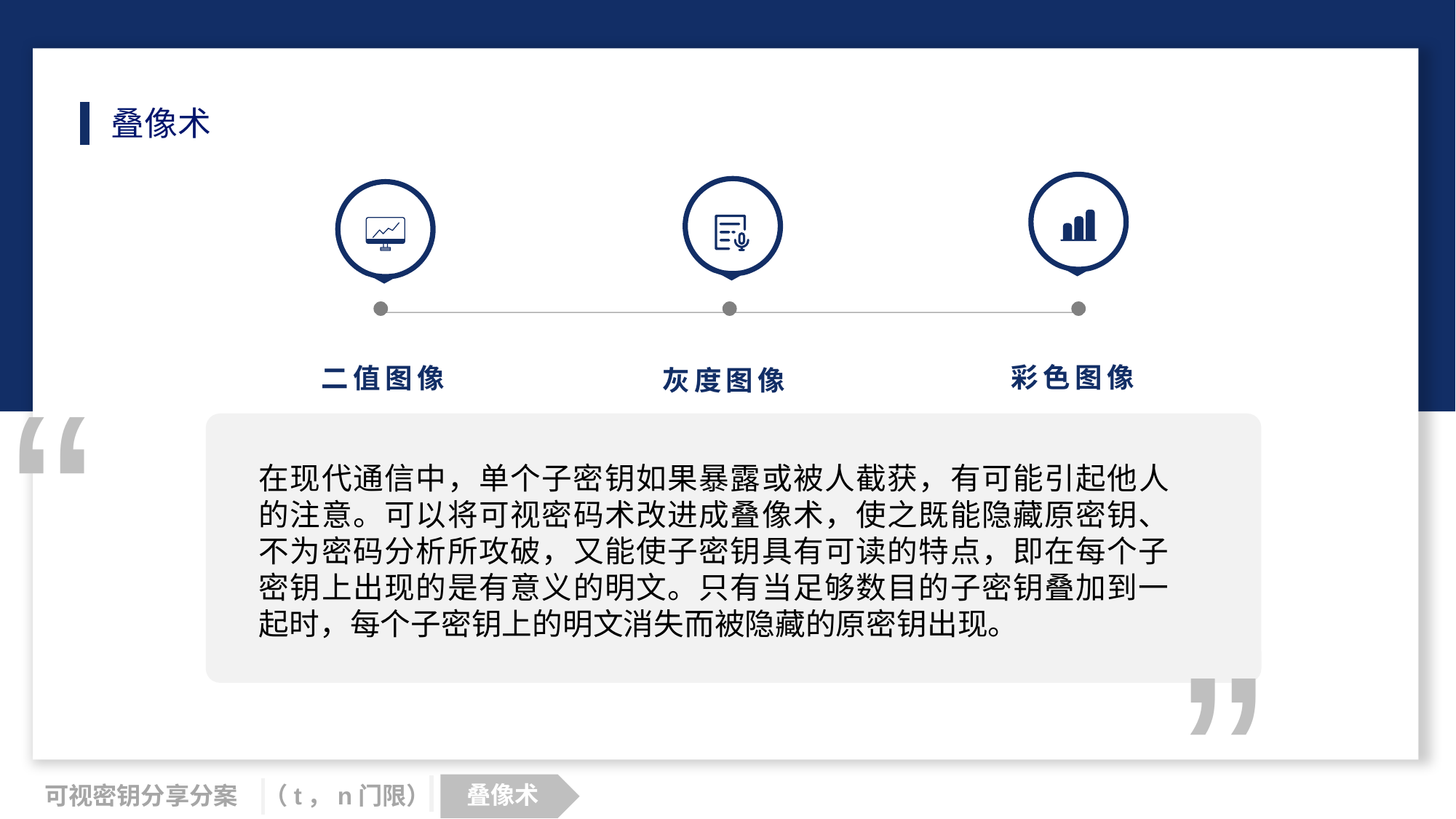

叠像术

“

在现代通信中，单个子密钥如果暴露或被人截获，有可能引起他人的注意。可以将可视密码术改进成叠像术，使之既能隐藏原密钥、不为密码分析所攻破，又能使子密钥具有可读的特点，即在每个子密钥上出现的是有意义的明文。只有当足够数目的子密钥叠加到一起时，每个子密钥上的明文消失而被隐藏的原密钥出现。
彩色图像
二值图像
灰度图像
”

叠像术
可视密钥分享分案
（t，n门限）